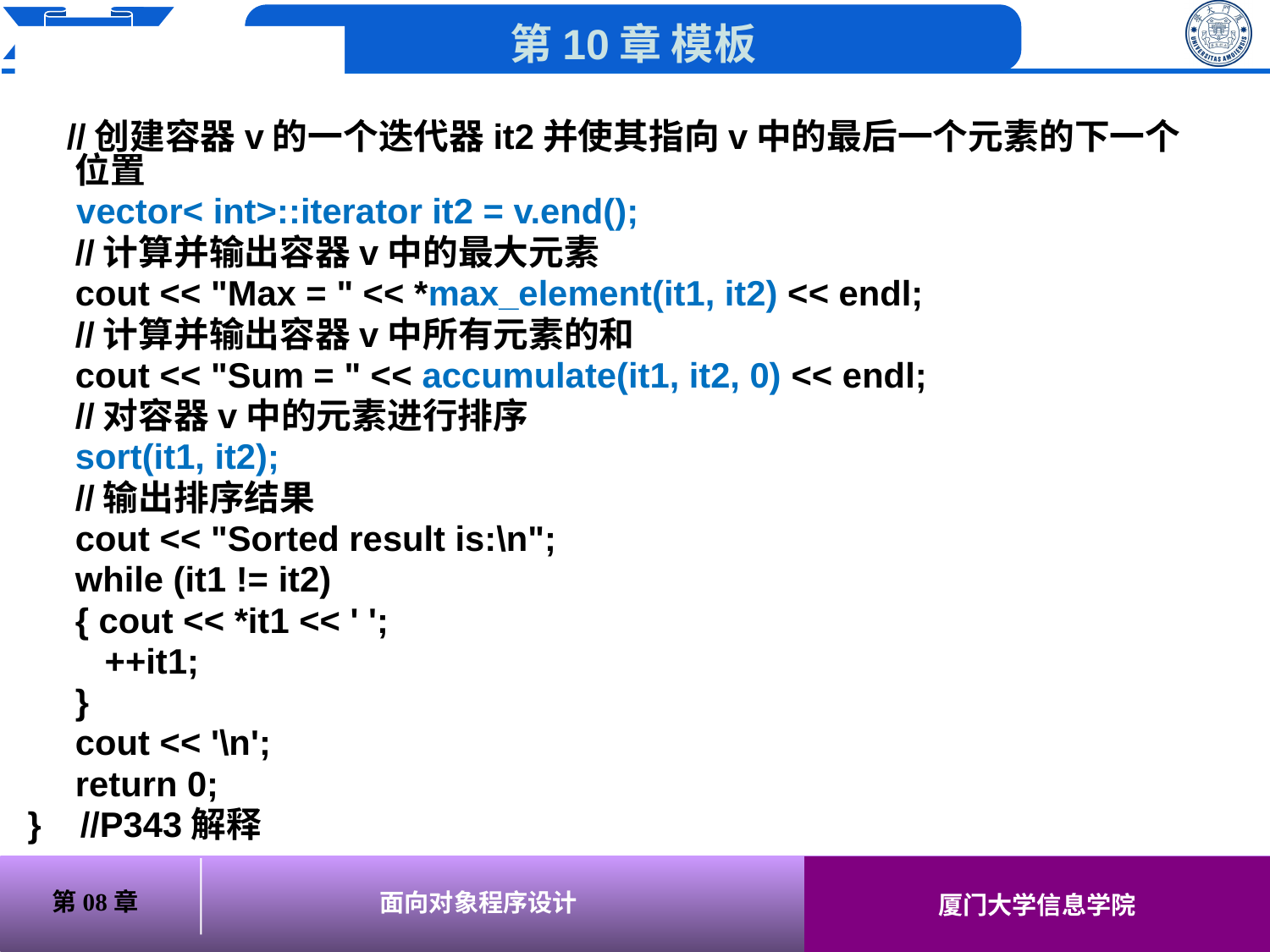

# //创建容器v的一个迭代器it2并使其指向v中的最后一个元素的下一个位置
     vector< int>::iterator it2 = v.end();
	//计算并输出容器v中的最大元素
	cout << "Max = " << *max_element(it1, it2) << endl;
	//计算并输出容器v中所有元素的和
	cout << "Sum = " << accumulate(it1, it2, 0) << endl;
	//对容器v中的元素进行排序
	sort(it1, it2);
	//输出排序结果
	cout << "Sorted result is:\n";
	while (it1 != it2)
	{ cout << *it1 << ' ';
	   ++it1;
	}
	cout << '\n';
	return 0;
}    //P343解释
33